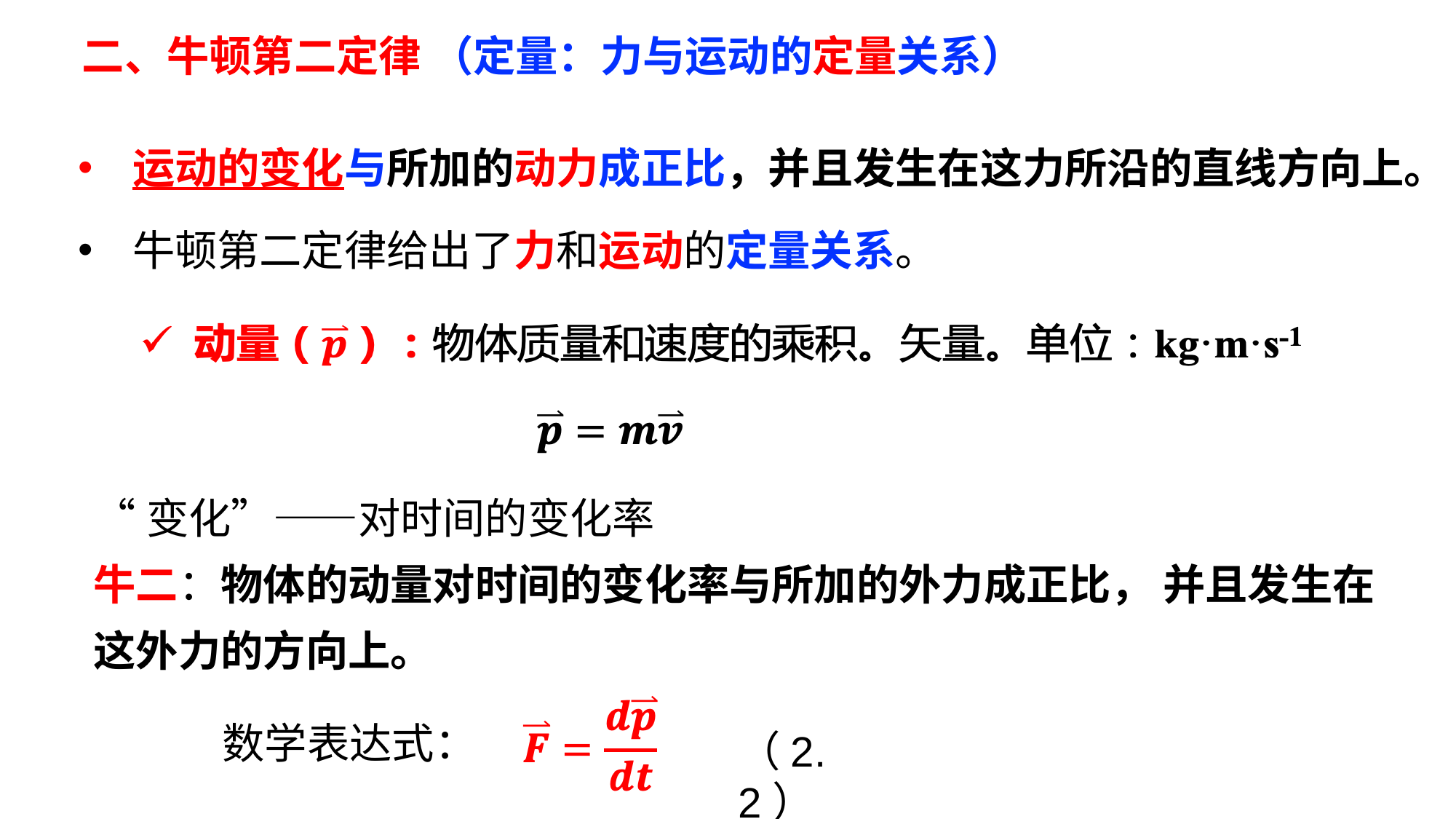

单位：kg·m·s-1 (千克·米 / 秒)
二、牛顿第二定律 （定量：力与运动的定量关系）
运动的变化与所加的动力成正比，并且发生在这力所沿的直线方向上。
牛顿第二定律给出了力和运动的定量关系。

“变化”——对时间的变化率
牛二：物体的动量对时间的变化率与所加的外力成正比， 并且发生在这外力的方向上。

数学表达式：
（2. 2）
7